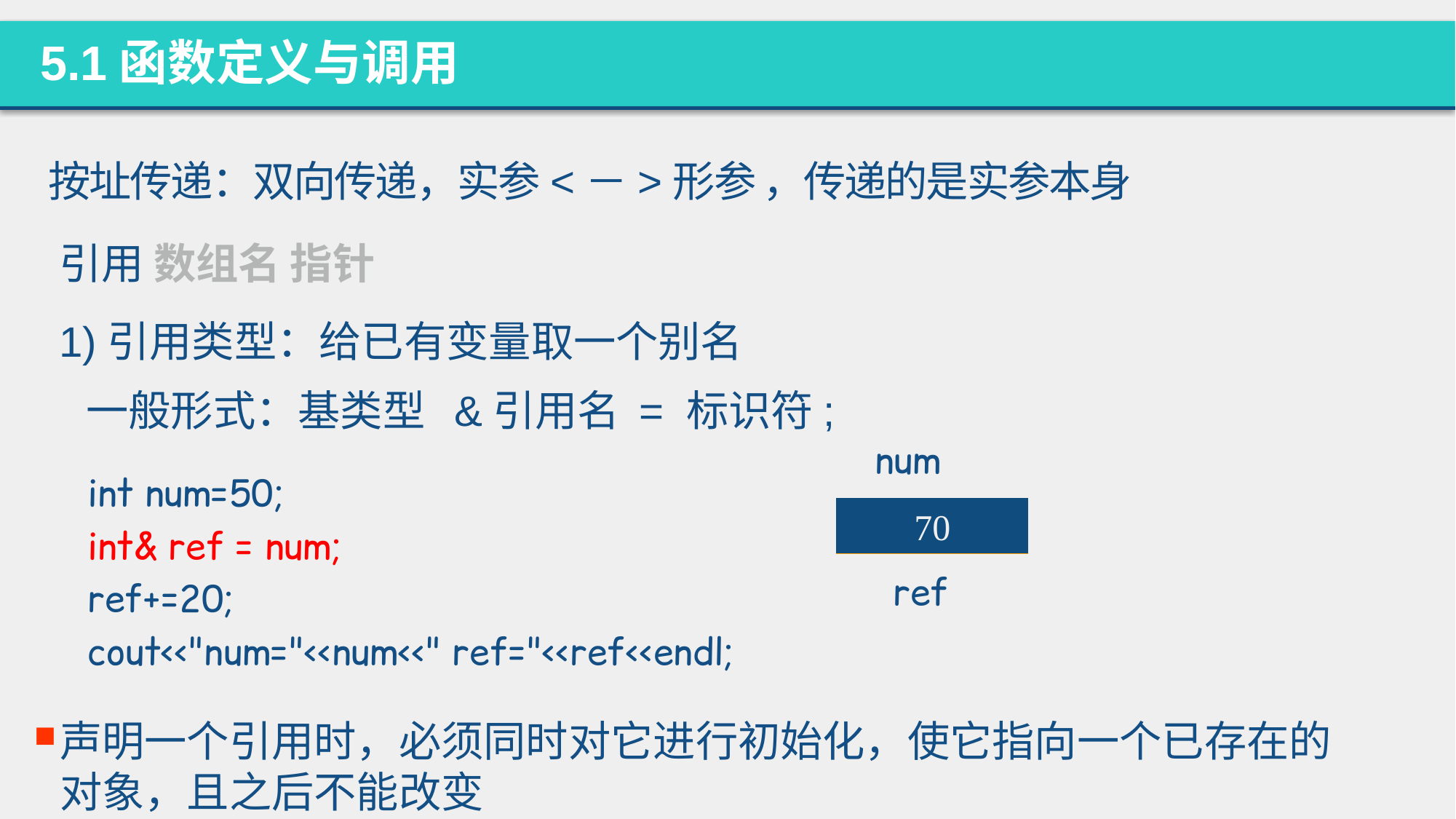

5.1函数定义与调用
按址传递：双向传递，实参<－>形参 ，传递的是实参本身
引用 数组名 指针
1)引用类型：给已有变量取一个别名
一般形式：基类型  &引用名 = 标识符;
num
int num=50;
int& ref = num;
ref+=20;
cout<<"num="<<num<<" ref="<<ref<<endl;
70
50
ref
声明一个引用时，必须同时对它进行初始化，使它指向一个已存在的对象，且之后不能改变